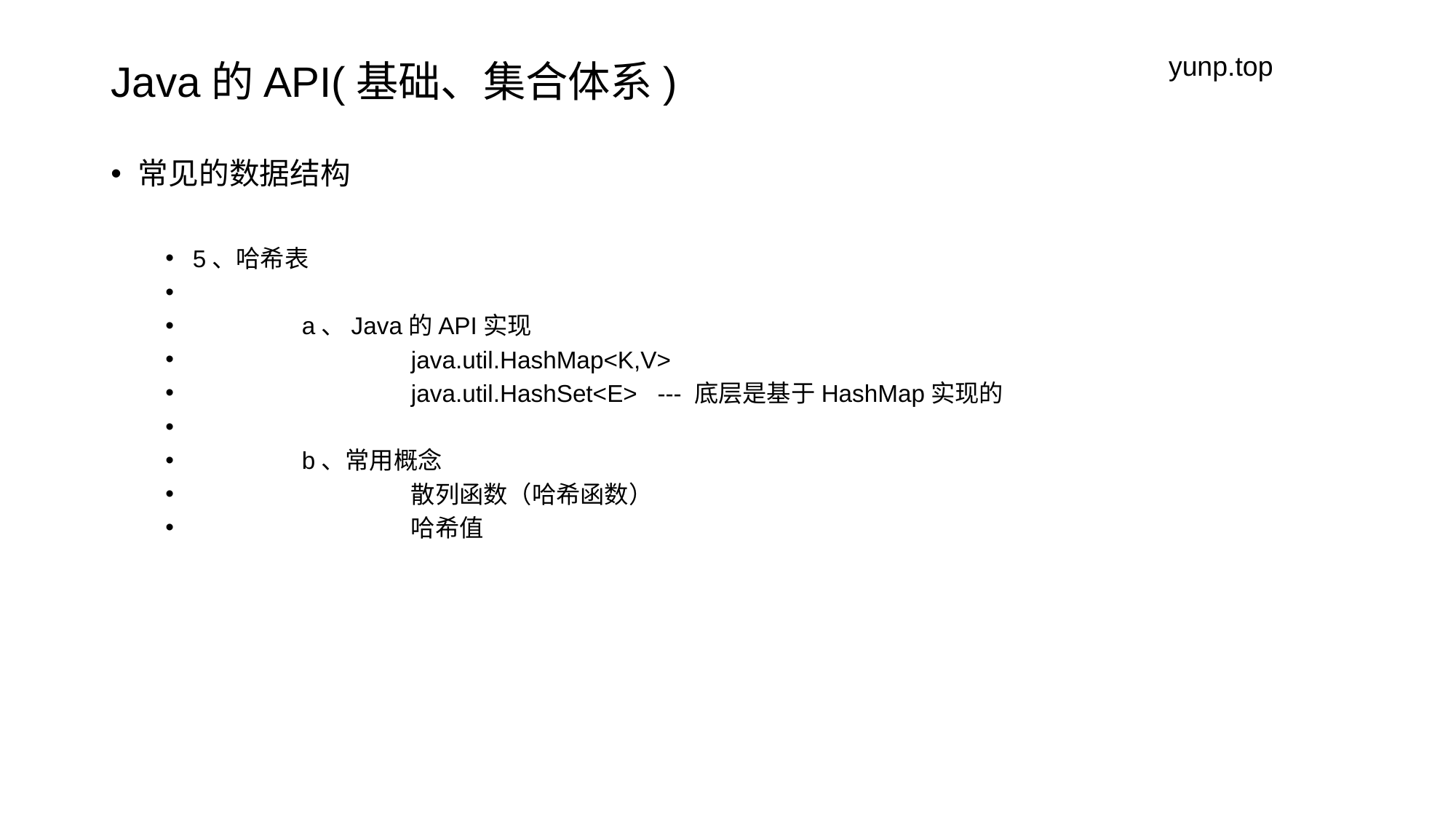

# Java的API(基础、集合体系)
yunp.top
常见的数据结构

5、哈希表

	a、Java的API实现
		java.util.HashMap<K,V>
		java.util.HashSet<E>   --- 底层是基于HashMap实现的

	b、常用概念
		散列函数（哈希函数）
		哈希值